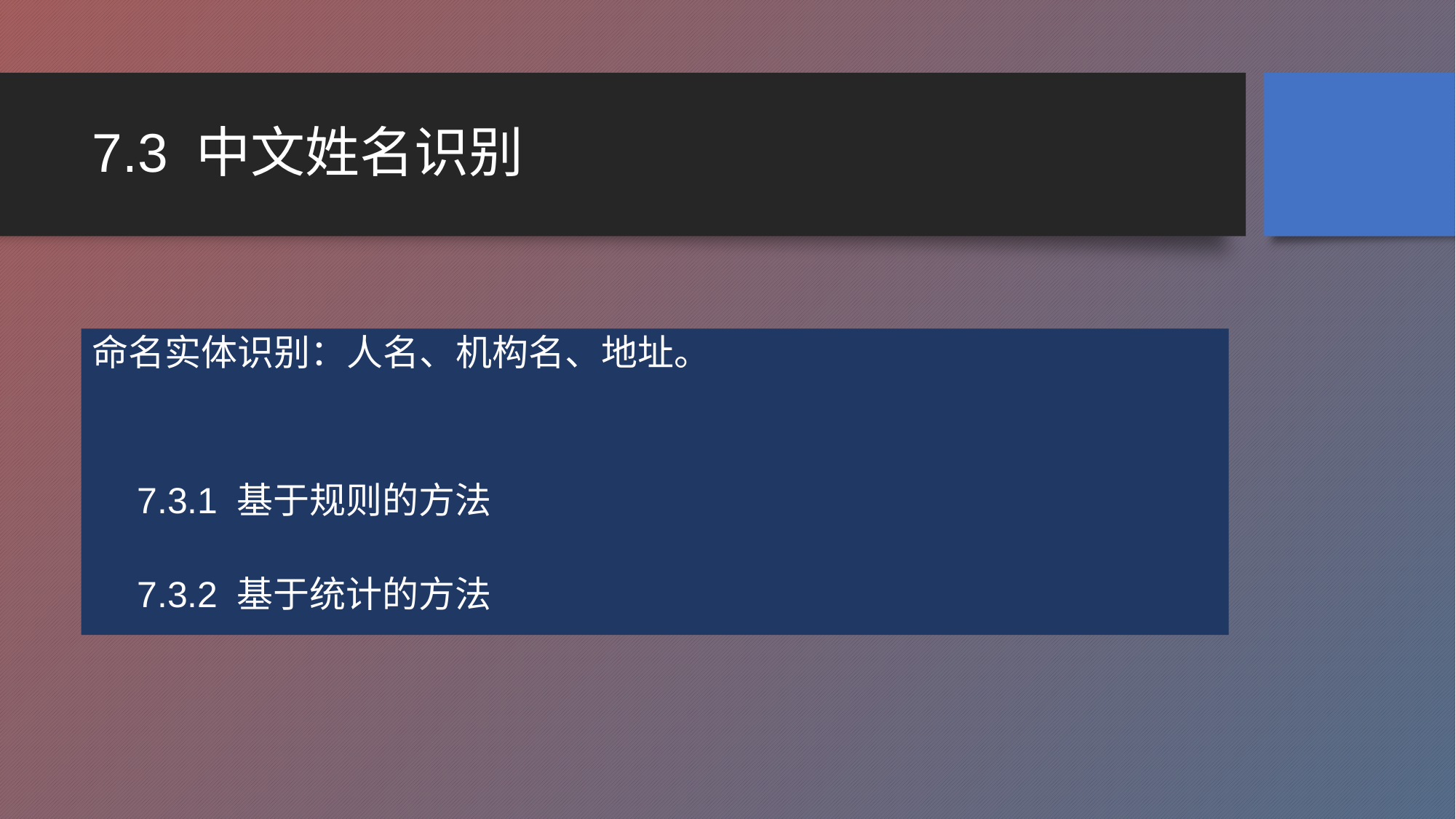

# 7.3 中文姓名识别
命名实体识别：人名、机构名、地址。

　7.3.1 基于规则的方法
　7.3.2 基于统计的方法